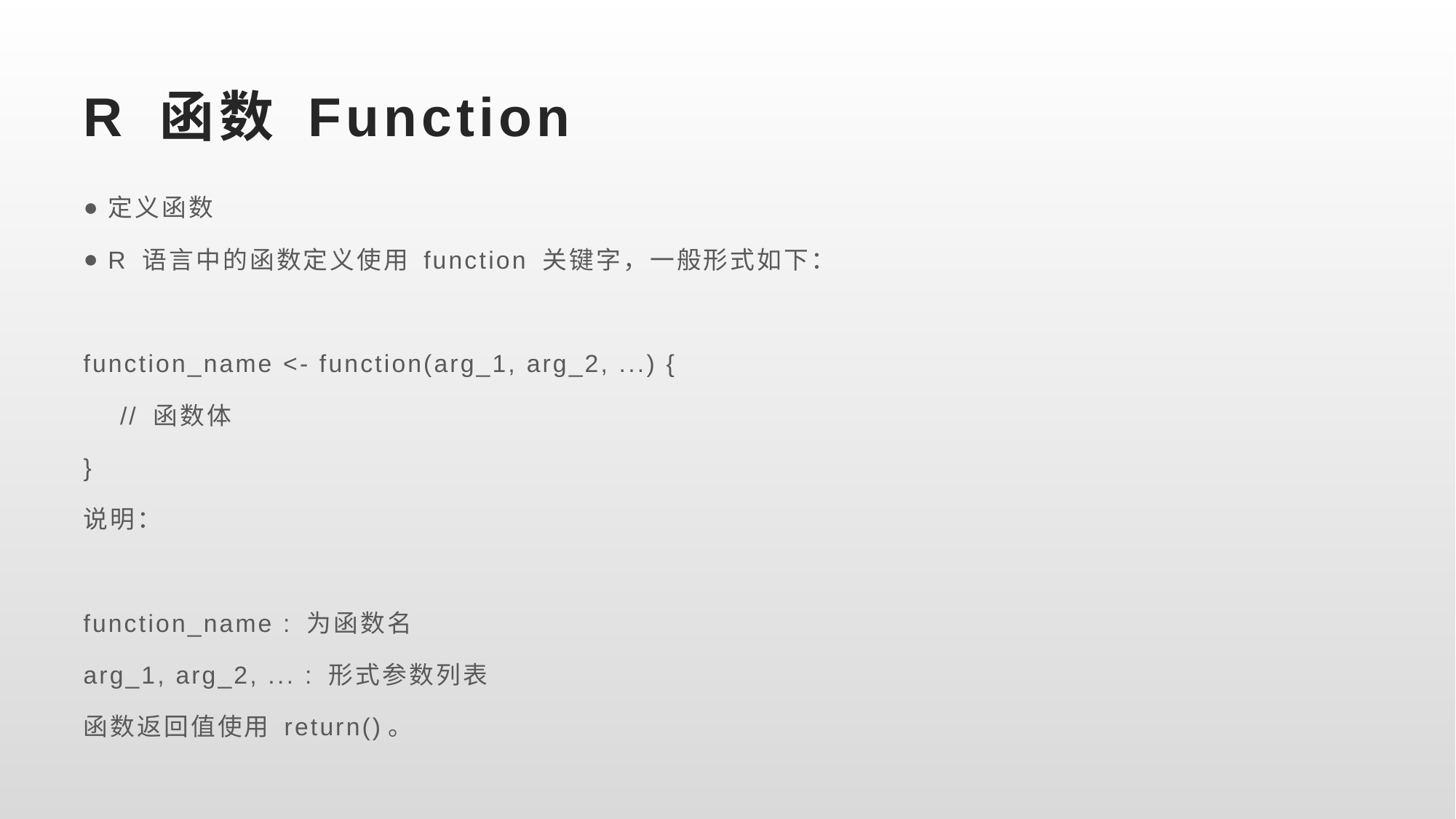

# R 函数 Function
定义函数
R 语言中的函数定义使用 function 关键字，一般形式如下：

function_name <- function(arg_1, arg_2, ...) {
    // 函数体
}
说明：

function_name : 为函数名
arg_1, arg_2, ... : 形式参数列表
函数返回值使用 return()。